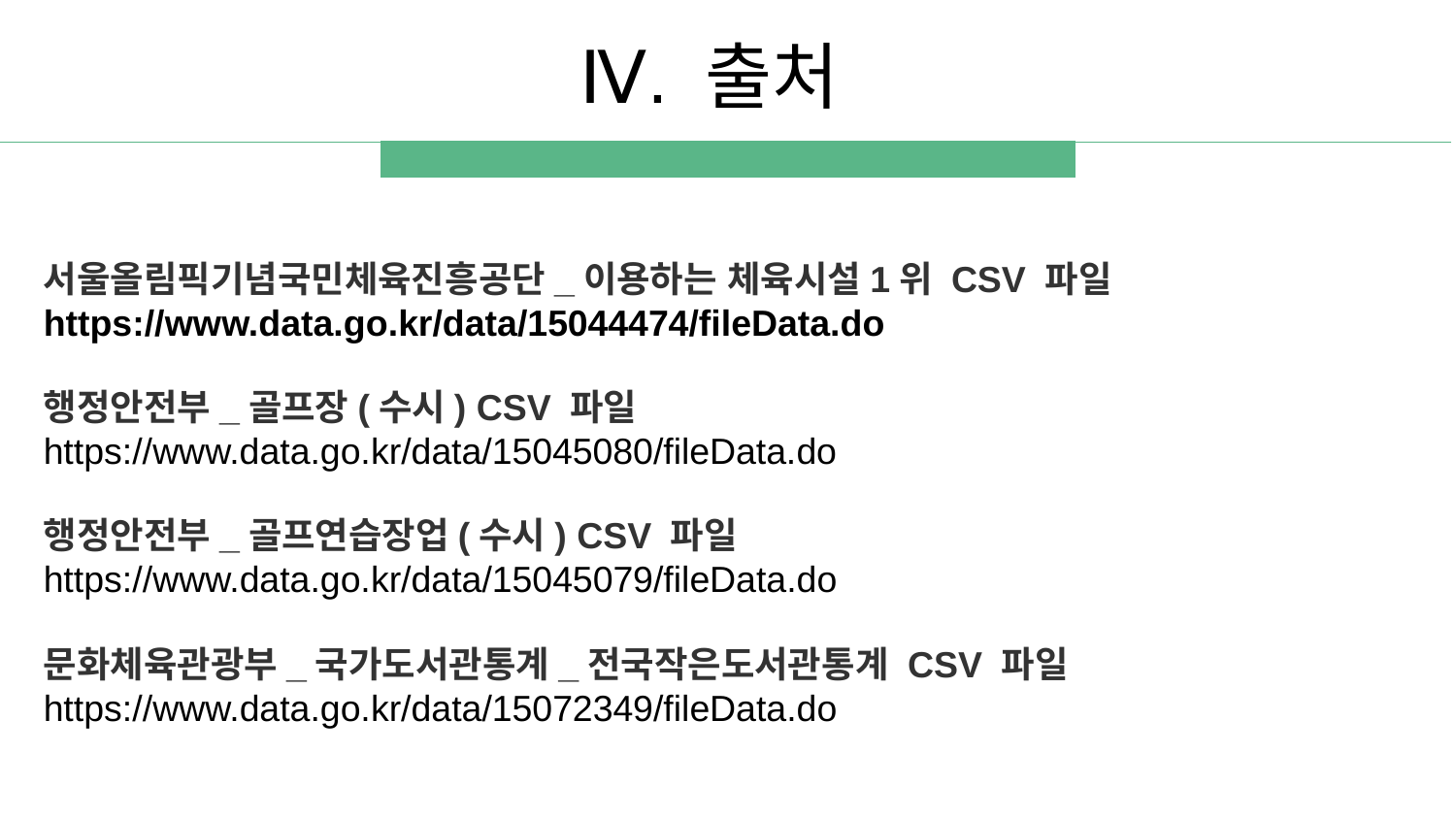

Ⅳ. 출처

서울올림픽기념국민체육진흥공단_이용하는 체육시설1위 CSV 파일
https://www.data.go.kr/data/15044474/fileData.do
행정안전부_골프장(수시) CSV 파일
https://www.data.go.kr/data/15045080/fileData.do
행정안전부_골프연습장업(수시) CSV 파일
https://www.data.go.kr/data/15045079/fileData.do
문화체육관광부_국가도서관통계_전국작은도서관통계 CSV 파일
https://www.data.go.kr/data/15072349/fileData.do